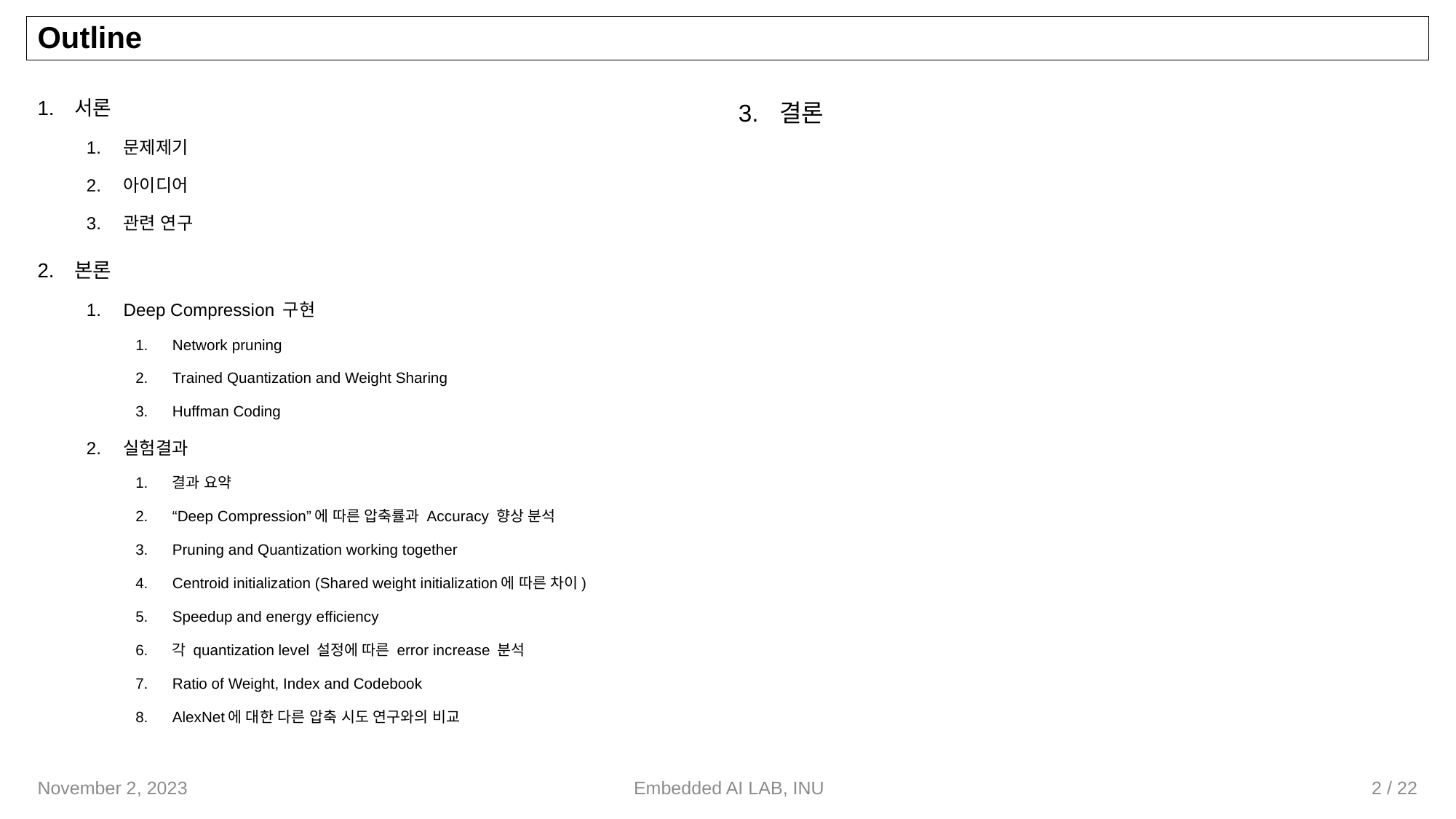

# Outline
결론
서론
문제제기
아이디어
관련 연구
본론
Deep Compression 구현
Network pruning
Trained Quantization and Weight Sharing
Huffman Coding
실험결과
결과 요약
“Deep Compression”에 따른 압축률과 Accuracy 향상 분석
Pruning and Quantization working together
Centroid initialization (Shared weight initialization에 따른 차이)
Speedup and energy efficiency
각 quantization level 설정에 따른 error increase 분석
Ratio of Weight, Index and Codebook
AlexNet에 대한 다른 압축 시도 연구와의 비교

Embedded AI LAB, INU
2 / 22
November 2, 2023